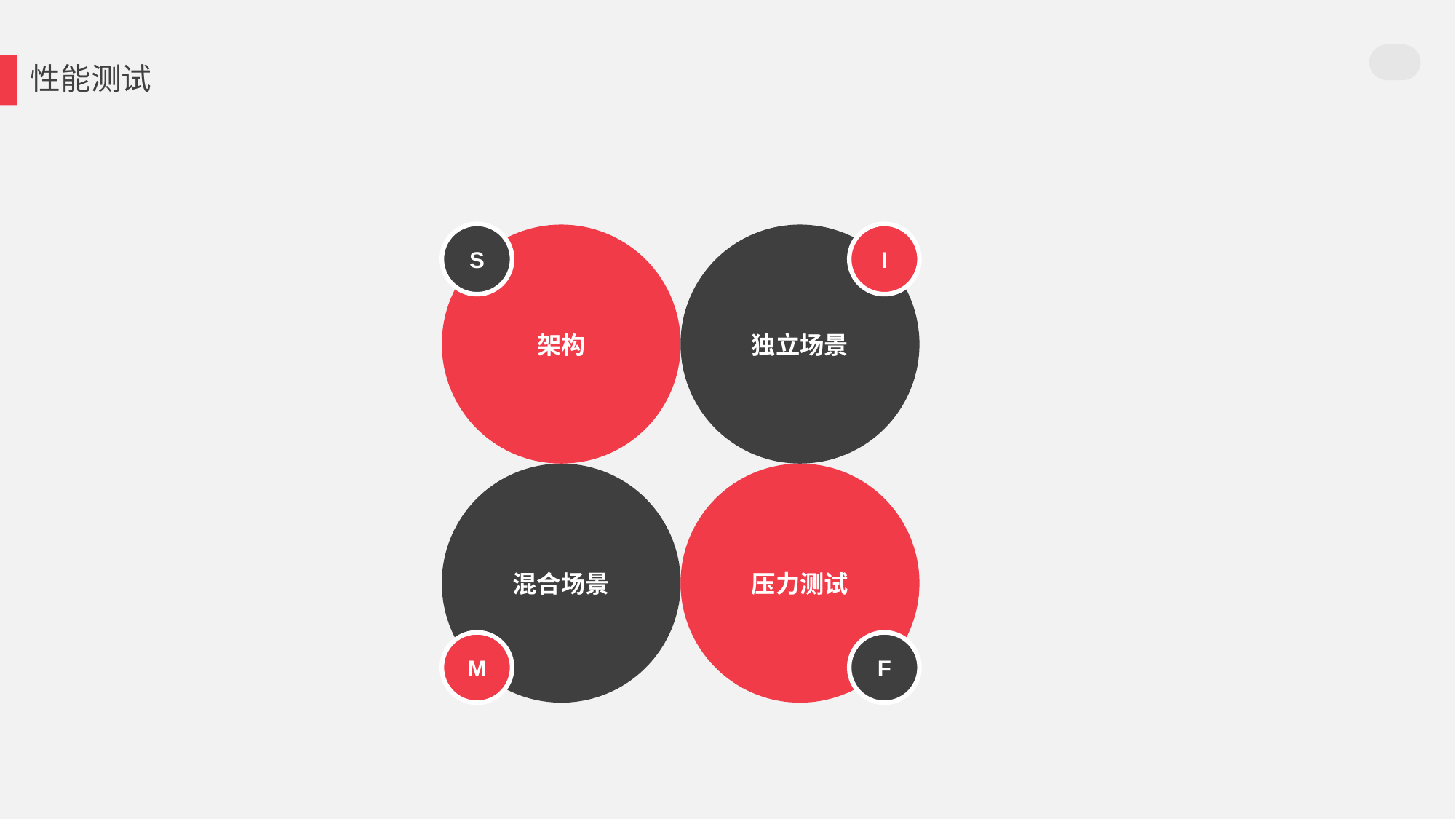

23
性能测试
S
I
架构
独立场景
混合场景
压力测试
M
F